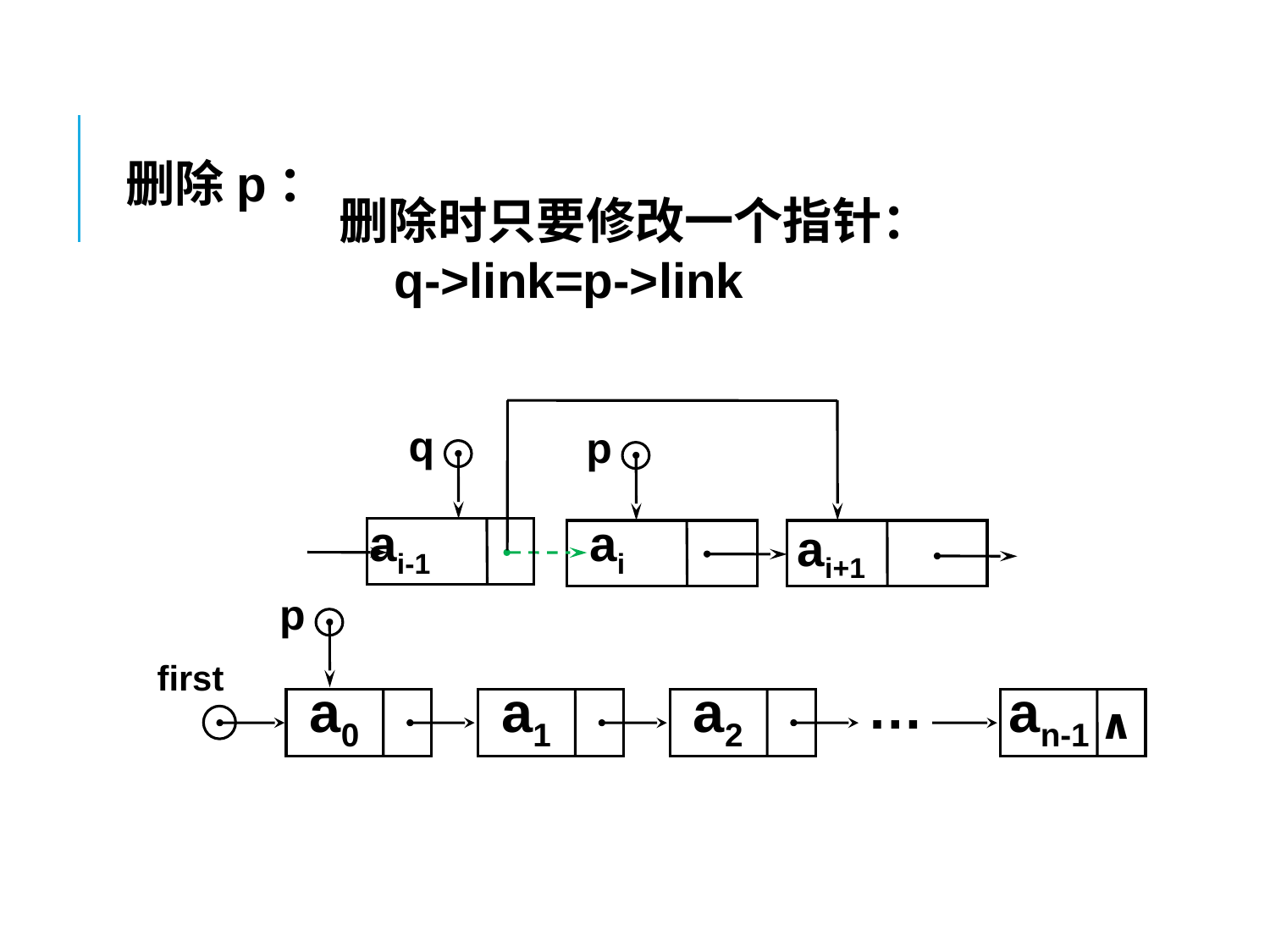

删除p：
删除时只要修改一个指针：
    q->link=p->link

q
p

ai-1
ai
ai+1

p

a0

first

…
a1
a2
an-1

∧